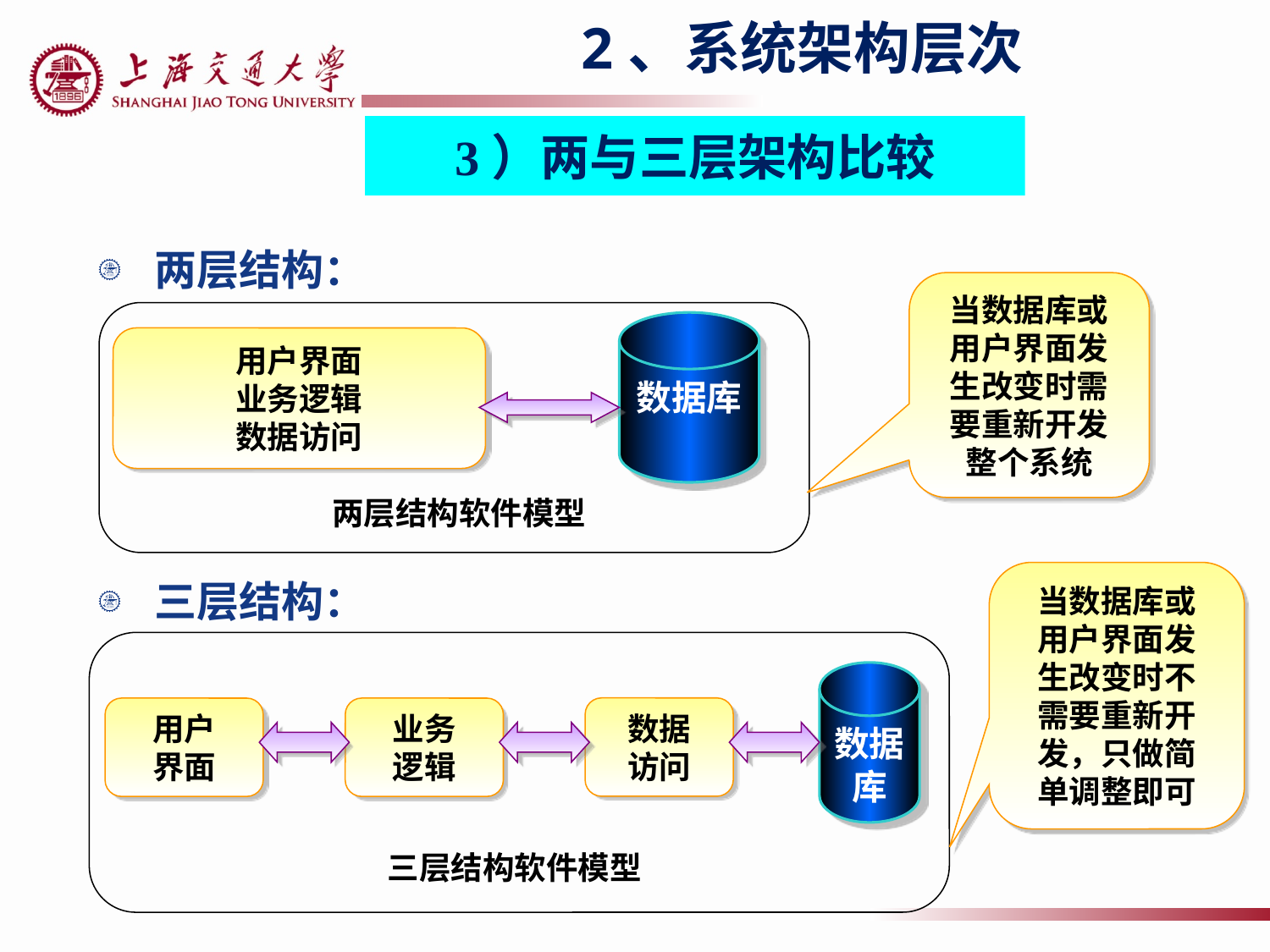

2、系统架构层次
3）两与三层架构比较
两层结构：
当数据库或
用户界面发
生改变时需
要重新开发
整个系统

数据库
用户界面
业务逻辑
数据访问

两层结构软件模型
当数据库或
用户界面发
生改变时不
需要重新开
发，只做简
单调整即可
三层结构：

数据库
数据
访问
用户
界面
业务
逻辑

三层结构软件模型